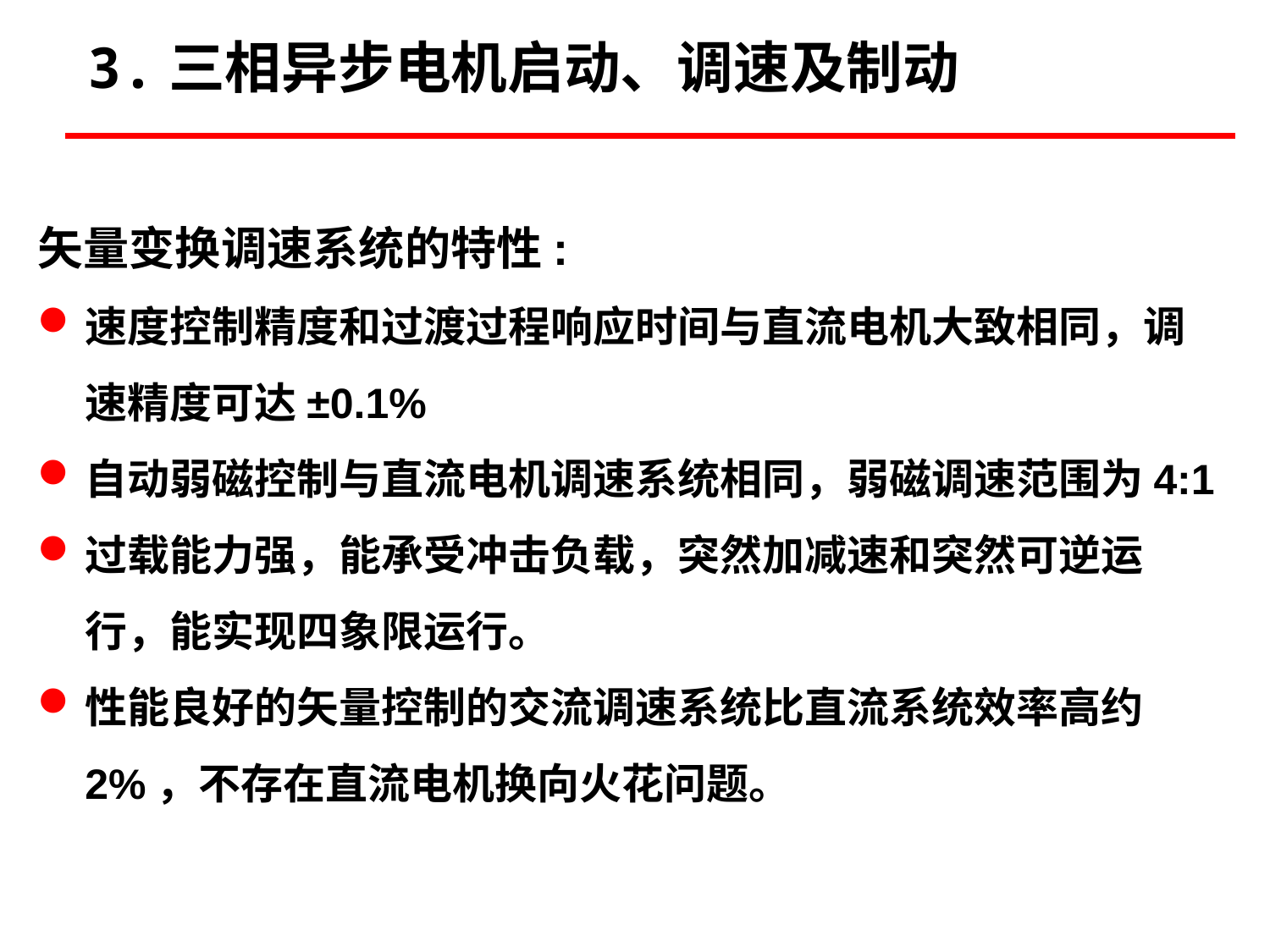

3.三相异步电机启动、调速及制动
矢量变换调速系统的特性:
速度控制精度和过渡过程响应时间与直流电机大致相同，调速精度可达±0.1%
自动弱磁控制与直流电机调速系统相同，弱磁调速范围为4:1
过载能力强，能承受冲击负载，突然加减速和突然可逆运行，能实现四象限运行。
性能良好的矢量控制的交流调速系统比直流系统效率高约2%，不存在直流电机换向火花问题。